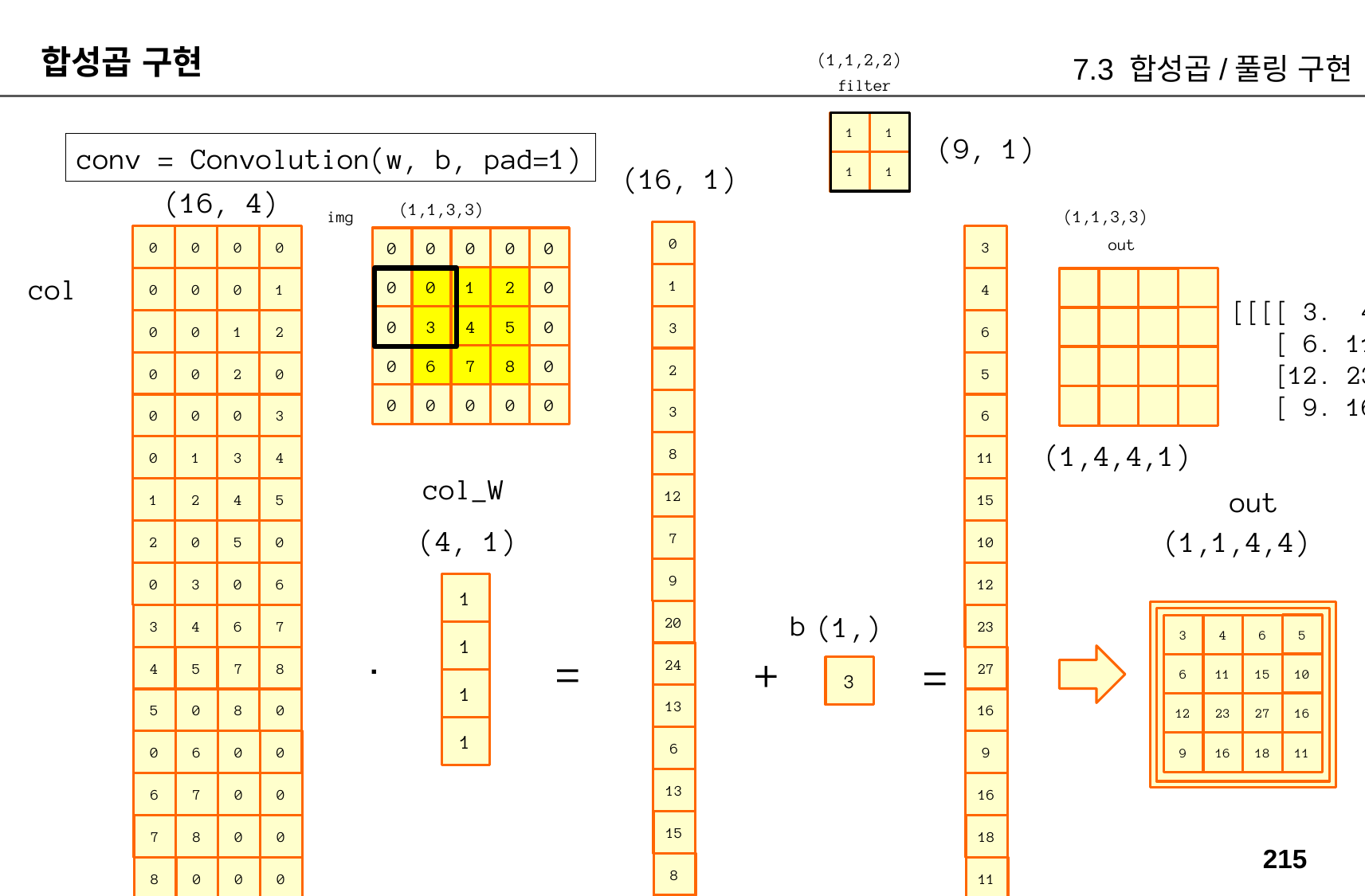

합성곱 구현
7.3 합성곱/풀링 구현
(1,1,2,2)
filter
1

1
(9, 1)
conv = Convolution(w, b, pad=1)
1
1
(16, 1)
(16, 4)
(1,1,3,3)
(1,1,3,3)
img
0
0
0
0
0
3
0
0
0
0
0
out
1
col
0
0
1
2
0
0
0
0
1

4

[[[[ 3.  4.  6.  5.]
   [ 6. 11. 15. 10.]
   [12. 23. 27. 16.]
   [ 9. 16. 18. 11.]]]]
3
0
3
4
5
0

0
0
1
2
6
0
6
7
8
0

2
0
0
2
0
5
0
0
0
0
0

3
0
0
0
3
6
(1,4,4,1)
8
0
1
3
4
11
col_W
12
out
1
2
4
5
15
(4, 1)
7
(1,1,4,4)
2
0
5
0
10
9
0
3
0
6
12
1
20
b
(1,)

3
4
6
7
23

5
3
4
6
1
.
=
+
=
24

4
5
7
8
27
10
6
11
15
3
1
13
5
0
8
0
16
16
12
23
27
1
6
0
6
0
0
9
11
9
16
18
13
6
7
0
0
16
15
7
8
0
0
18
8
8
0
0
0
11